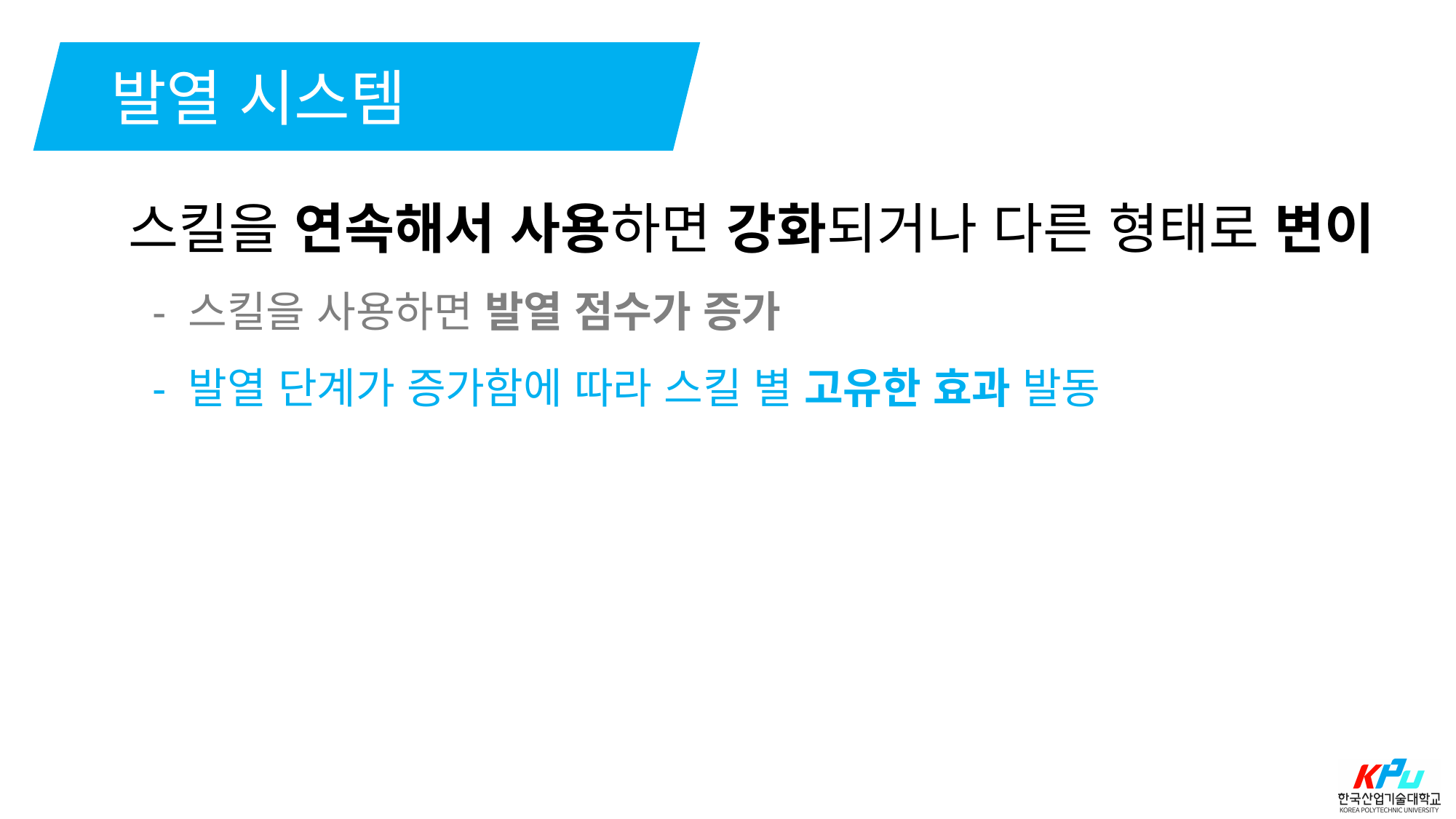

발열 시스템
스킬을 연속해서 사용하면 강화되거나 다른 형태로 변이
  - 스킬을 사용하면 발열 점수가 증가
  - 발열 단계가 증가함에 따라 스킬 별 고유한 효과 발동